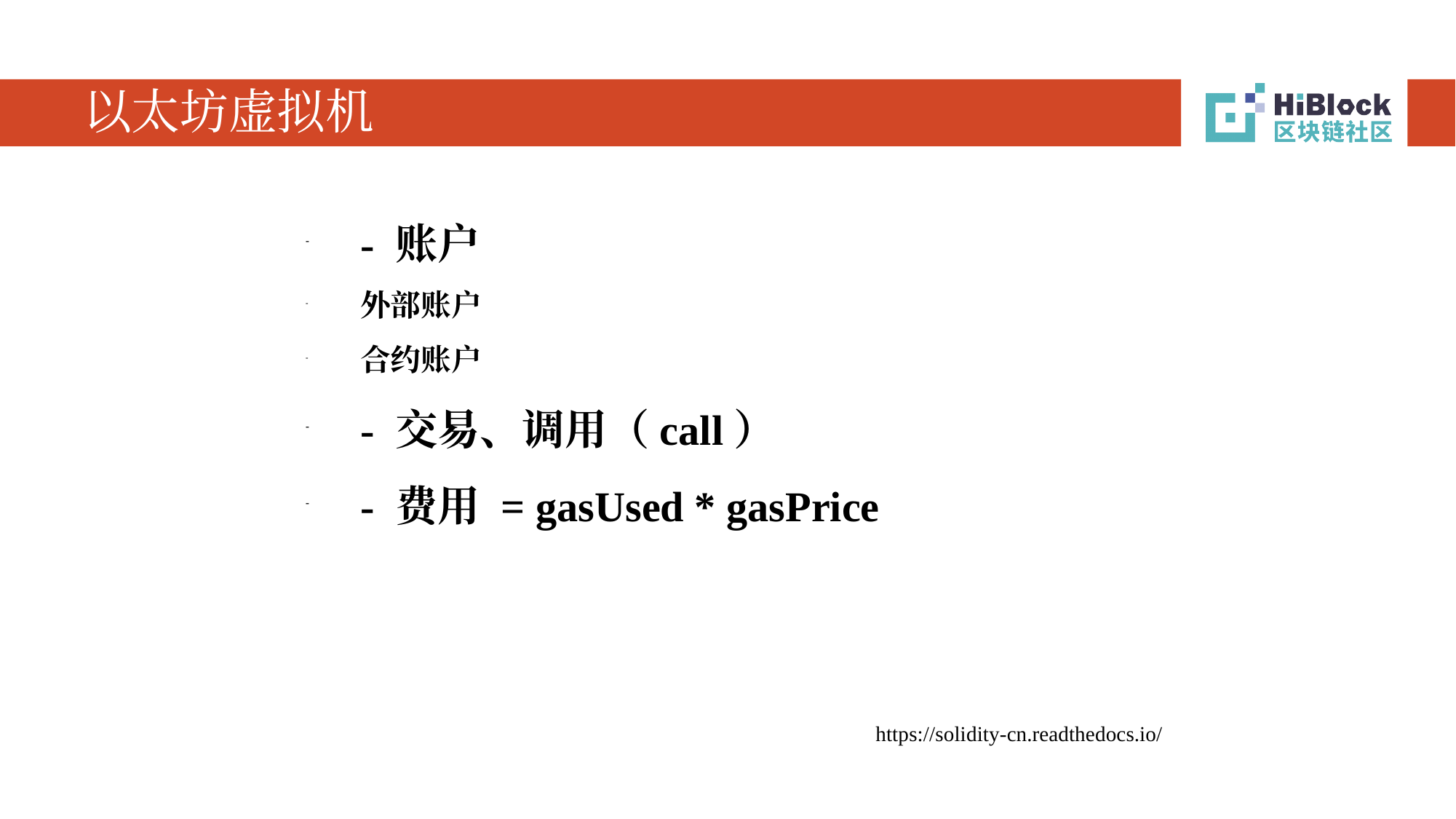

# 以太坊虚拟机
- 账户
外部账户
合约账户
- 交易、调用（call）
- 费用 = gasUsed * gasPrice
https://solidity-cn.readthedocs.io/